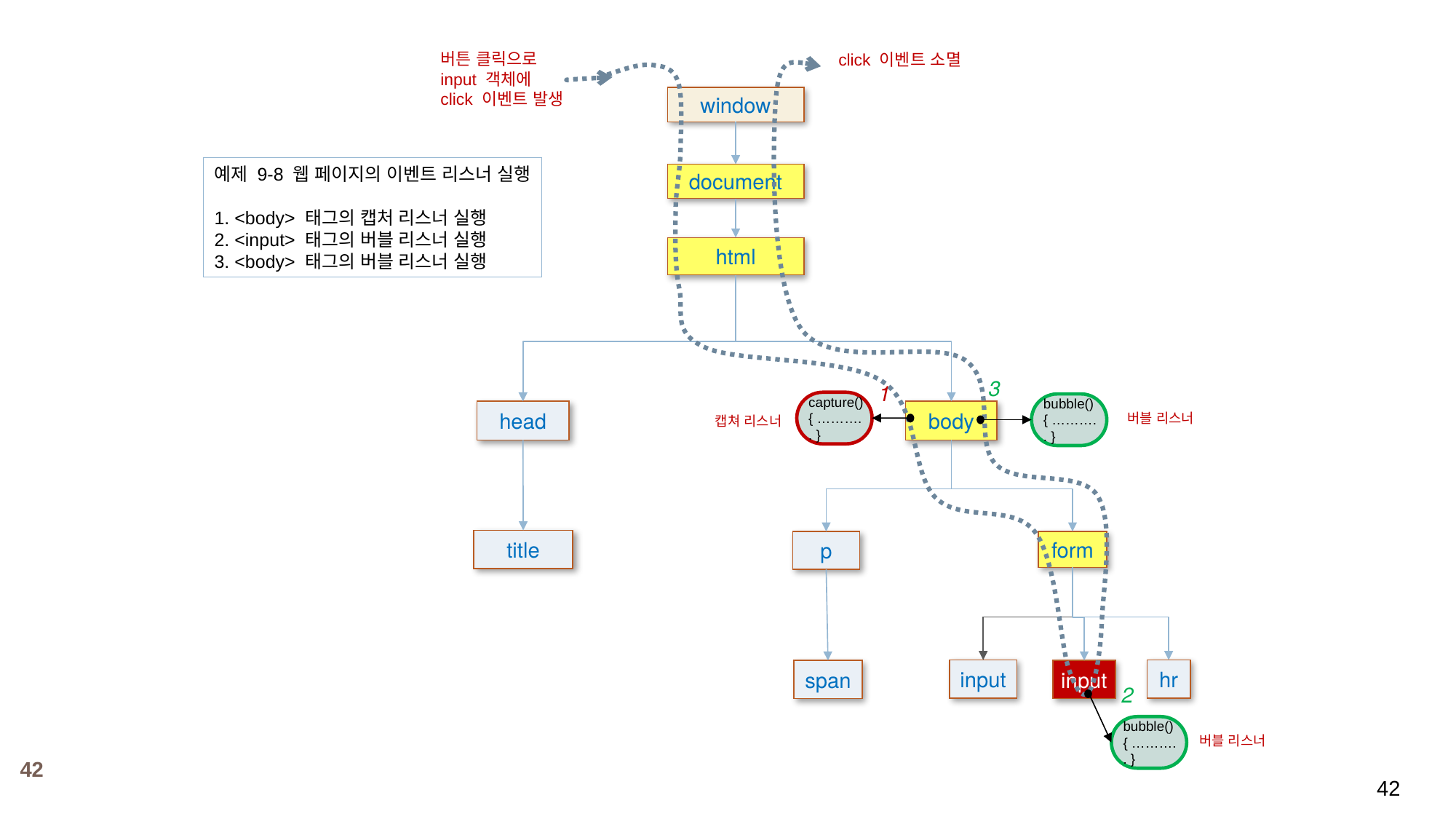

버튼 클릭으로
input 객체에
click 이벤트 발생
click 이벤트 소멸

window
예제 9-8 웹 페이지의 이벤트 리스너 실행

1. <body> 태그의 캡처 리스너 실행
2. <input> 태그의 버블 리스너 실행
3. <body> 태그의 버블 리스너 실행
document
html
3
1
capture()
{ ……….. }
bubble()
{ ……….. }
body
head
버블 리스너
캡쳐 리스너

title
form
p
hr
input
input
span
2

bubble()
{ ……….. }
버블 리스너
42